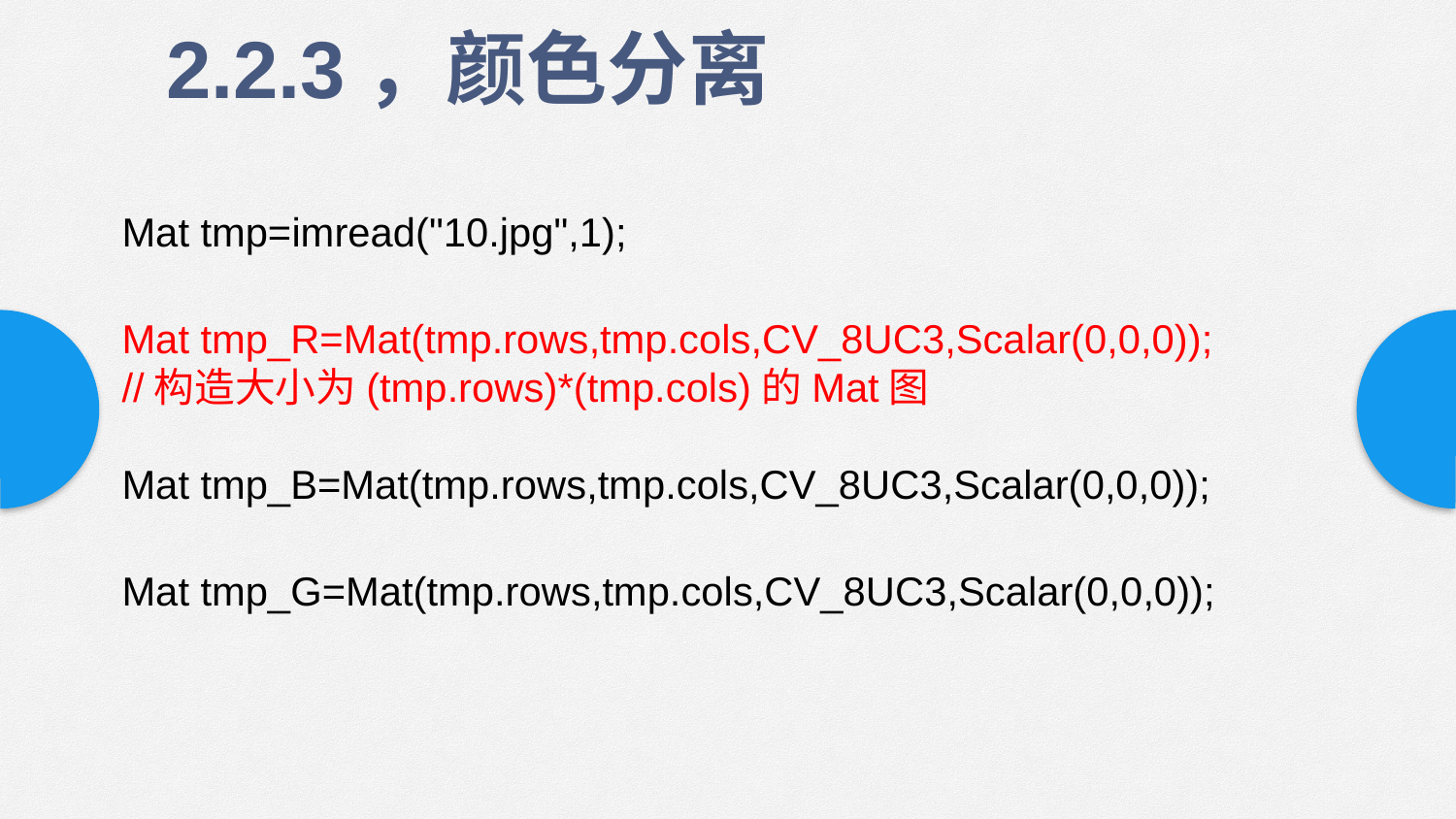

2.2.3，颜色分离
Mat tmp=imread("10.jpg",1);

Mat tmp_R=Mat(tmp.rows,tmp.cols,CV_8UC3,Scalar(0,0,0));
//构造大小为(tmp.rows)*(tmp.cols)的Mat图

Mat tmp_B=Mat(tmp.rows,tmp.cols,CV_8UC3,Scalar(0,0,0));

Mat tmp_G=Mat(tmp.rows,tmp.cols,CV_8UC3,Scalar(0,0,0));